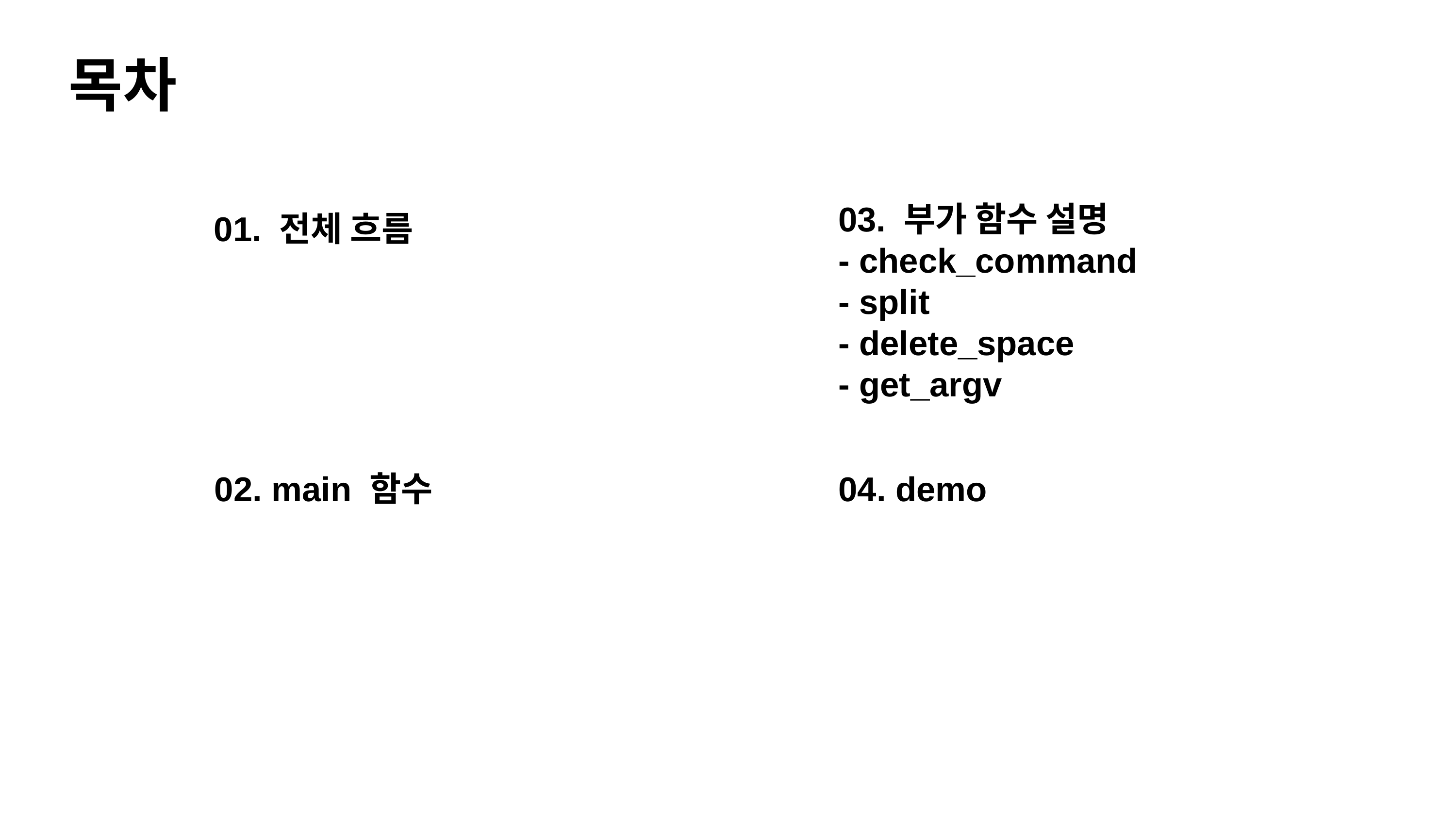

목차
03. 부가 함수 설명
- check_command
- split
- delete_space
- get_argv
01. 전체 흐름
02. main 함수
04. demo